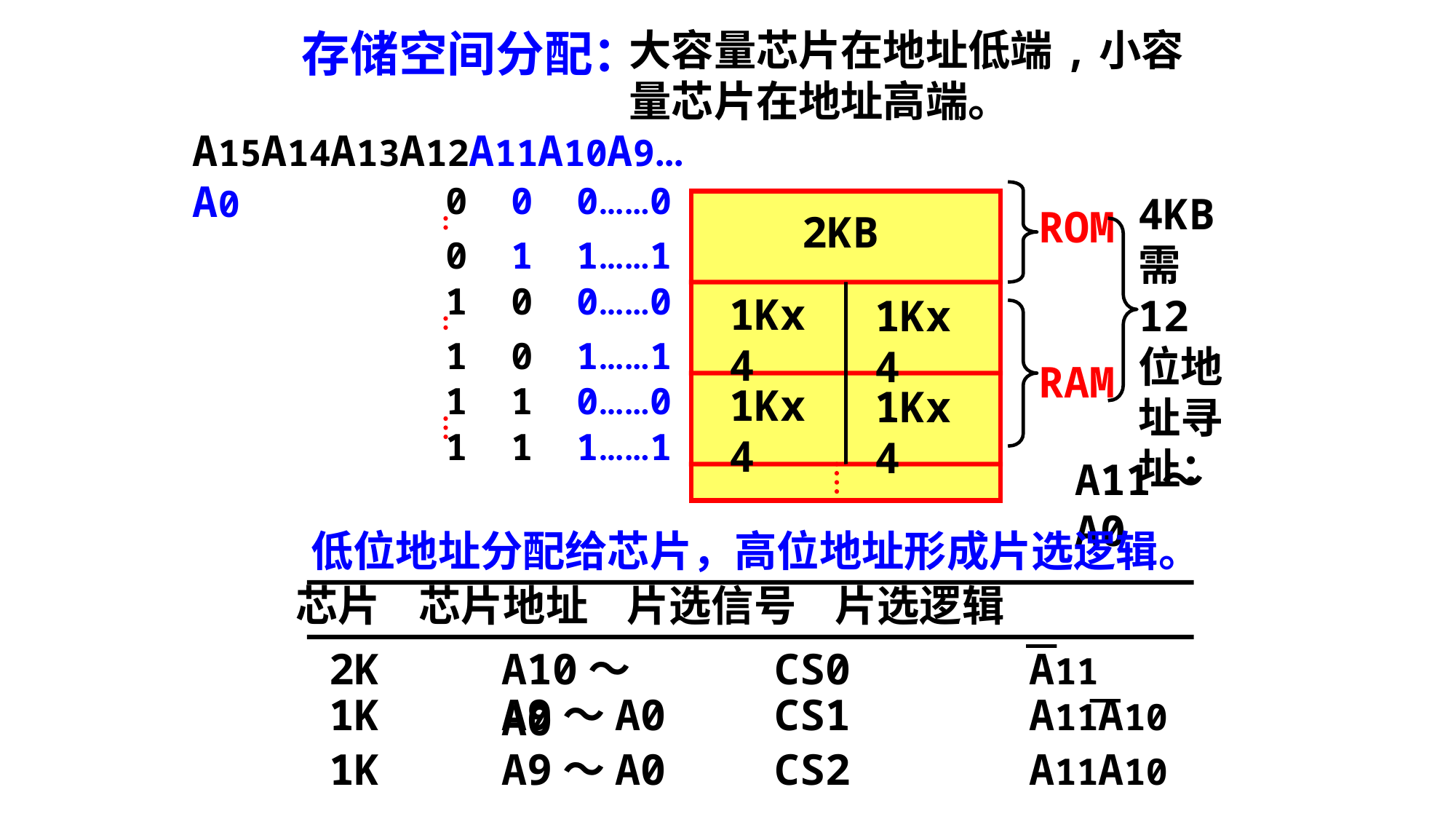

存储空间分配：
大容量芯片在地址低端,小容量芯片在地址高端。
A15A14A13A12A11A10A9…A0
  0  0  0……0

4KB需12位地址寻址：

2KB
ROM

  0  1  1……1
  1  0  0……0

1Kx4

1Kx4

  1  0  1……1
RAM
  1  1  0……0

1Kx4
1Kx4
  1  1  1……1

A11～A0

低位地址分配给芯片，高位地址形成片选逻辑。
   芯片    芯片地址    片选信号    片选逻辑

2K
A10～A0
CS0
A11

1K
A9～A0
CS1
A11A10

1K
A9～A0
CS2
A11A10
39